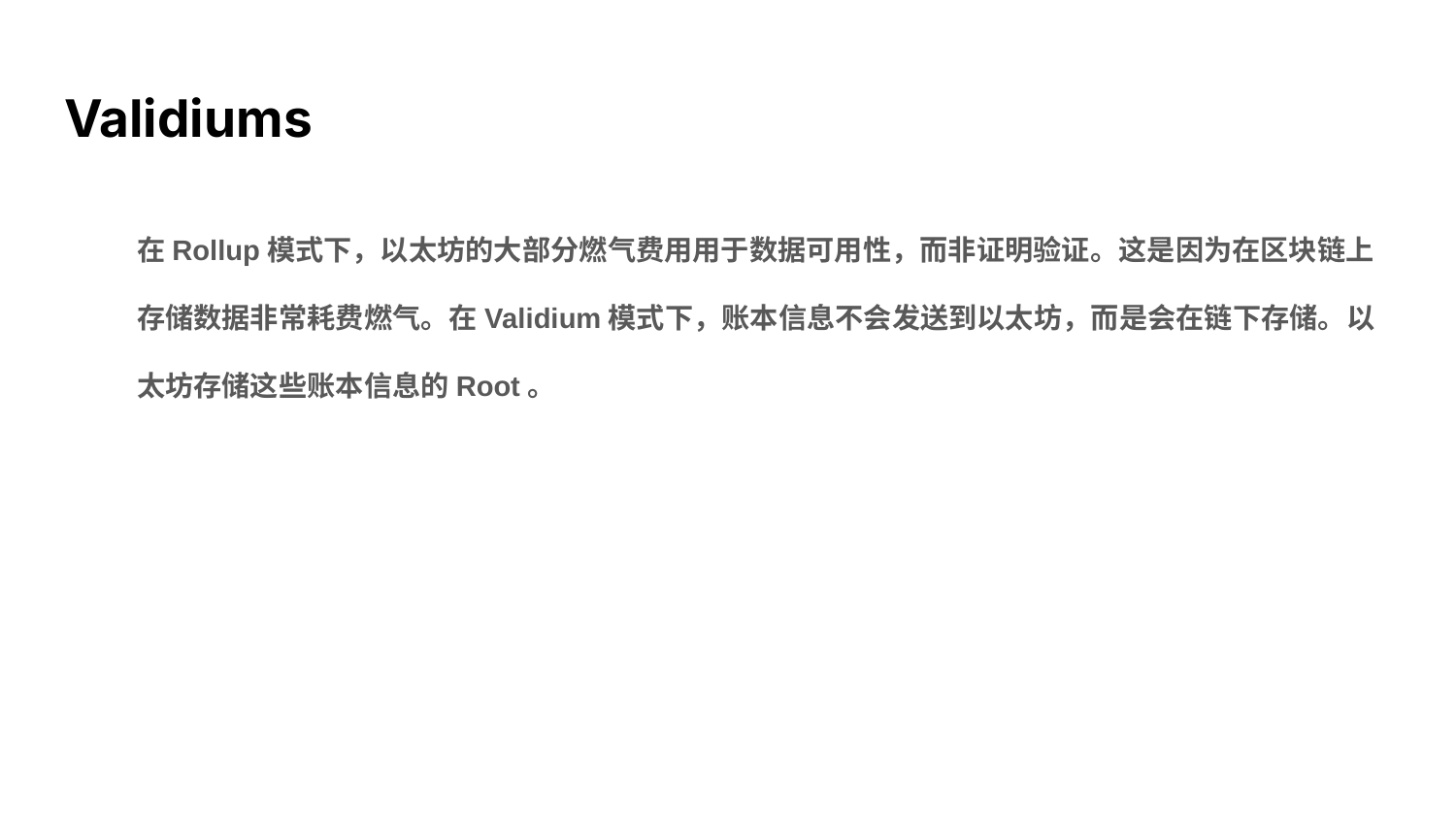

# Validiums

在Rollup模式下，以太坊的大部分燃气费用用于数据可用性，而非证明验证。这是因为在区块链上存储数据非常耗费燃气。在Validium模式下，账本信息不会发送到以太坊，而是会在链下存储。以太坊存储这些账本信息的Root。